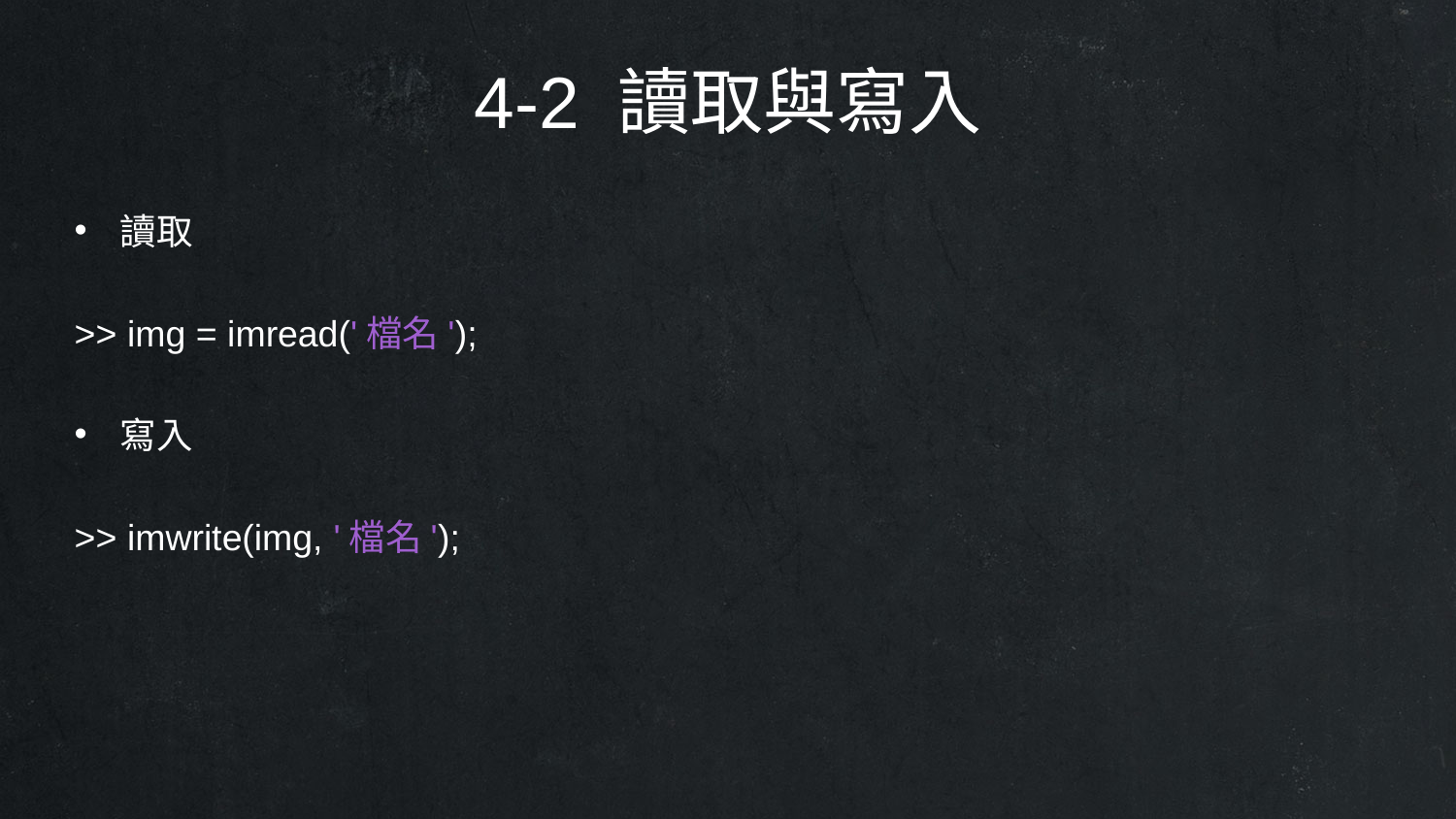

4-2 讀取與寫入
讀取

>> img = imread('檔名');

寫入

>> imwrite(img, '檔名');